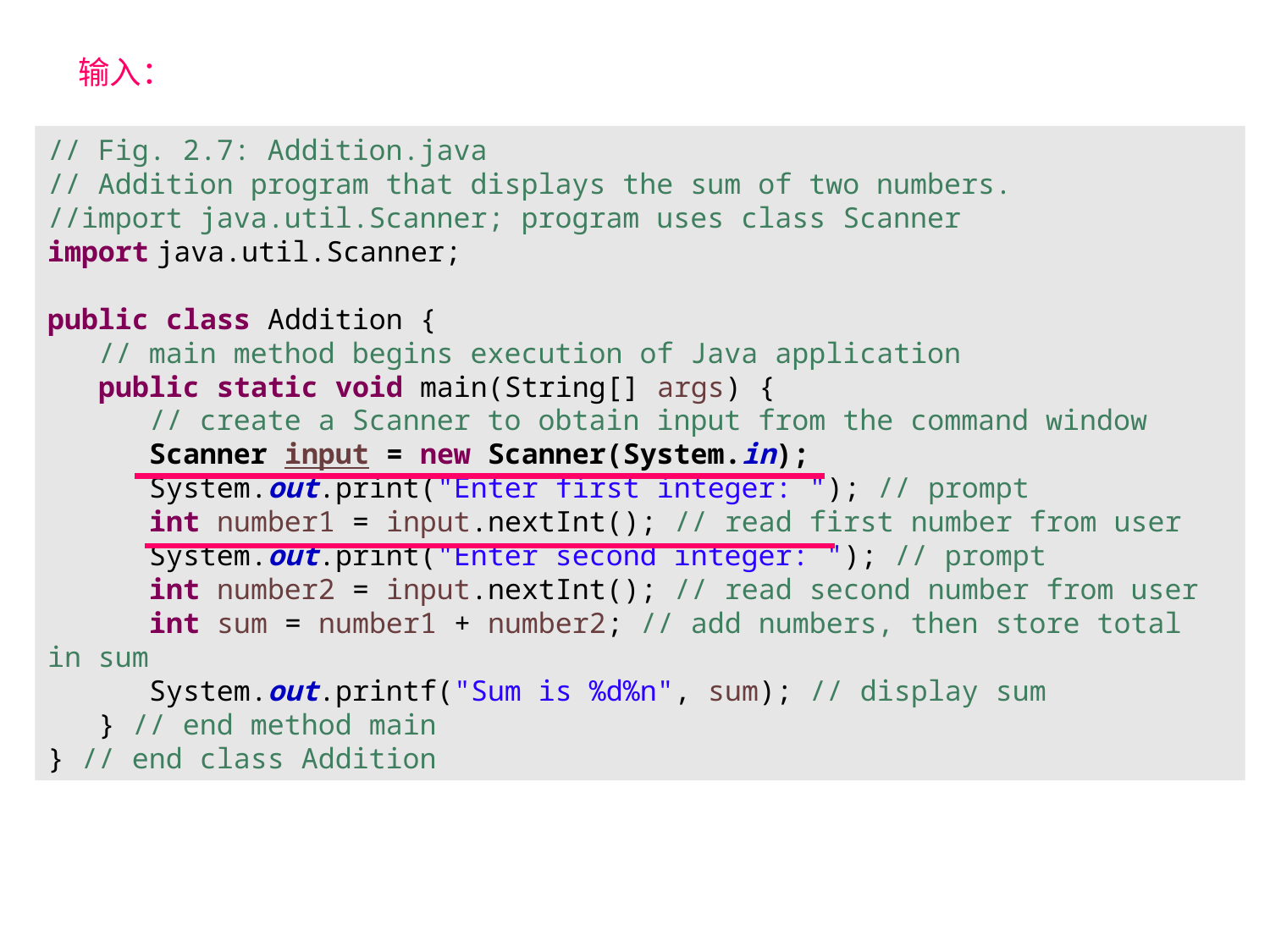

输入：
// Fig. 2.7: Addition.java
// Addition program that displays the sum of two numbers.
//import java.util.Scanner; program uses class Scanner
import java.util.Scanner;

public class Addition {
   // main method begins execution of Java application
   public static void main(String[] args) {
      // create a Scanner to obtain input from the command window
      Scanner input = new Scanner(System.in);
      System.out.print("Enter first integer: "); // prompt
      int number1 = input.nextInt(); // read first number from user
      System.out.print("Enter second integer: "); // prompt
      int number2 = input.nextInt(); // read second number from user
      int sum = number1 + number2; // add numbers, then store total in sum
      System.out.printf("Sum is %d%n", sum); // display sum
   } // end method main
} // end class Addition